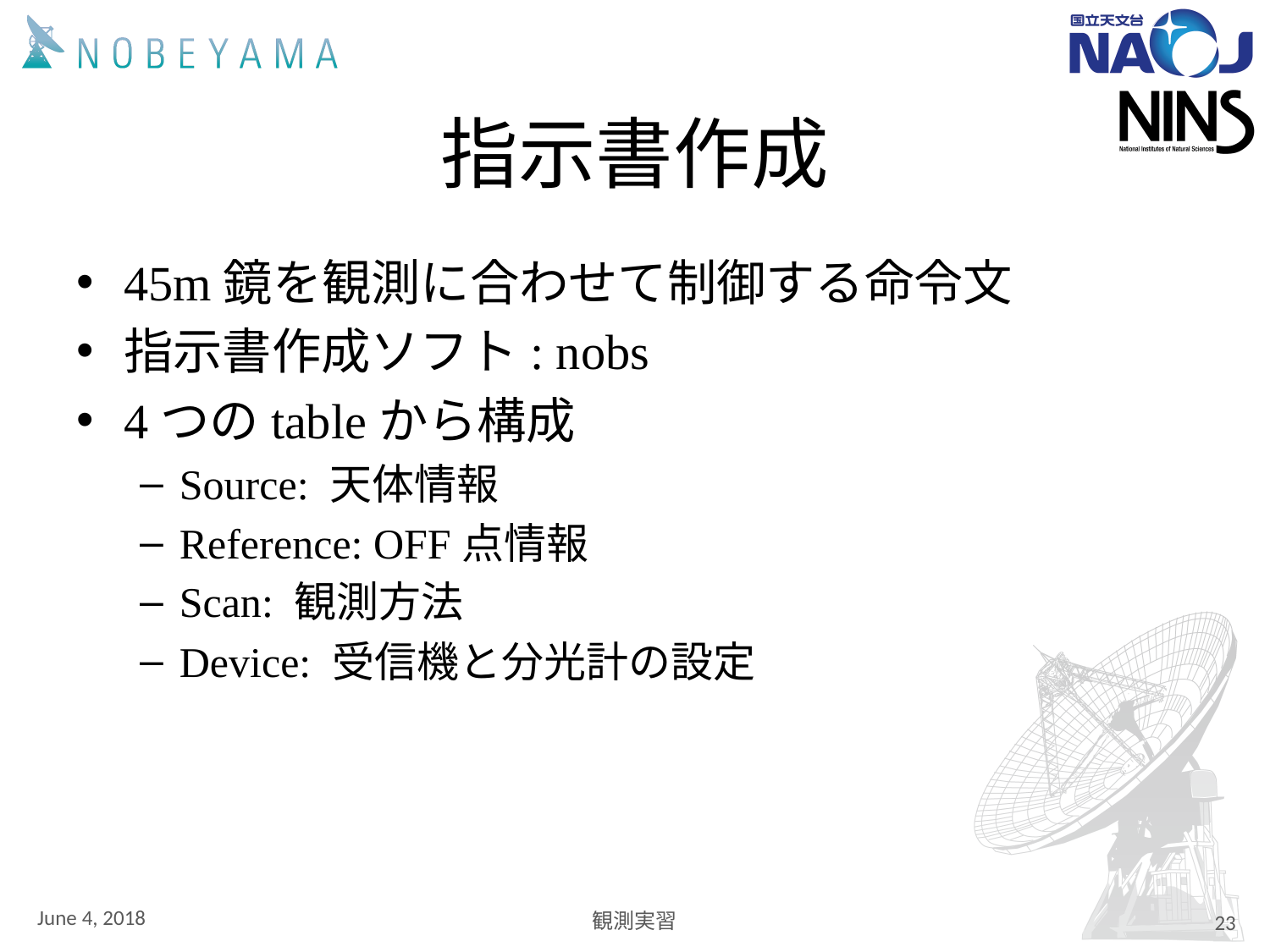

# 指示書作成
45m鏡を観測に合わせて制御する命令文
指示書作成ソフト: nobs
4つのtableから構成
Source: 天体情報
Reference: OFF点情報
Scan: 観測方法
Device: 受信機と分光計の設定
June 4, 2018
観測実習
23